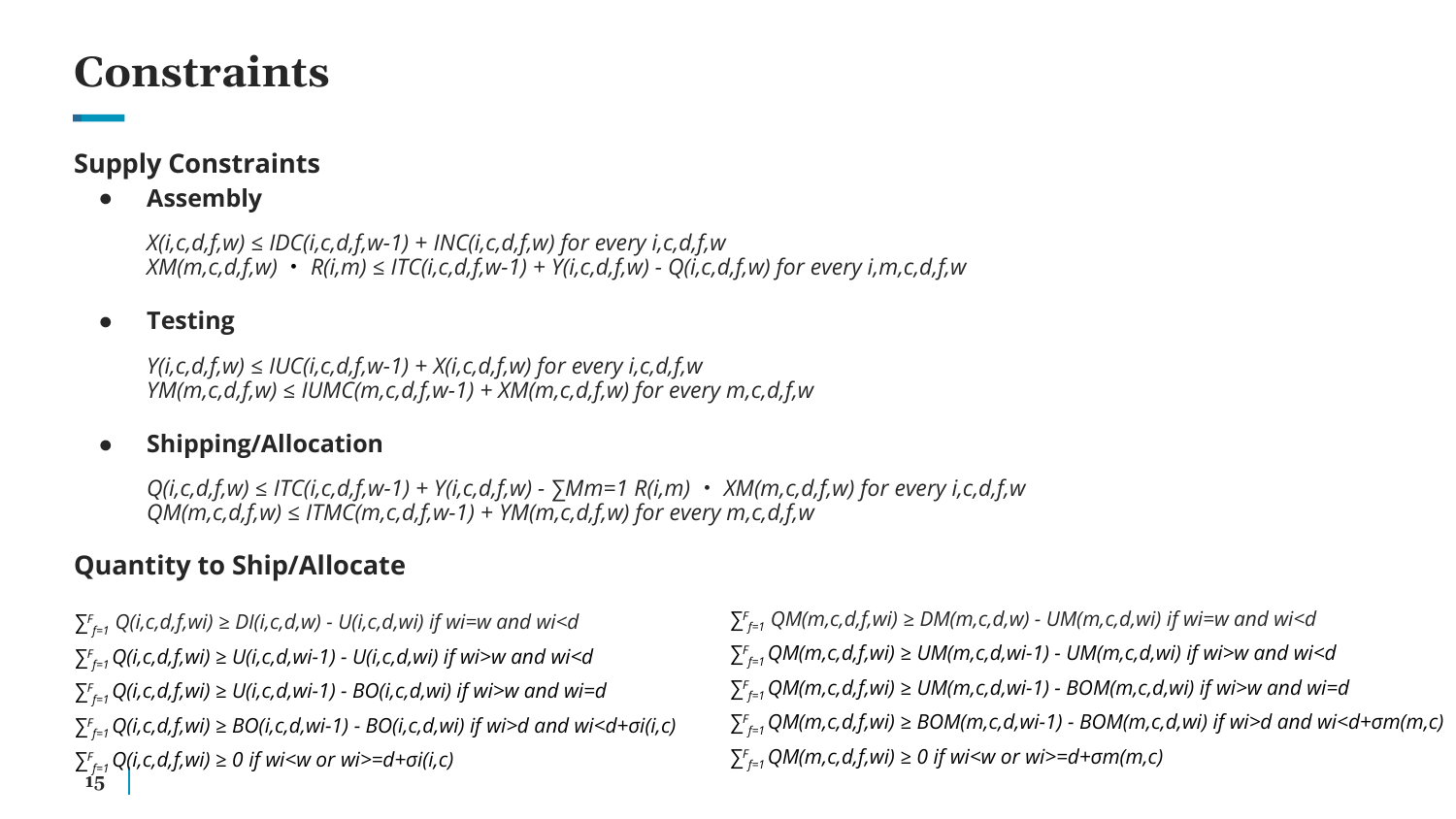

# Constraints
Supply Constraints
Assembly
X(i,c,d,f,w) ≤ IDC(i,c,d,f,w-1) + INC(i,c,d,f,w) for every i,c,d,f,w
XM(m,c,d,f,w)・R(i,m) ≤ ITC(i,c,d,f,w-1) + Y(i,c,d,f,w) - Q(i,c,d,f,w) for every i,m,c,d,f,w

Testing

Y(i,c,d,f,w) ≤ IUC(i,c,d,f,w-1) + X(i,c,d,f,w) for every i,c,d,f,w
YM(m,c,d,f,w) ≤ IUMC(m,c,d,f,w-1) + XM(m,c,d,f,w) for every m,c,d,f,w

Shipping/Allocation
Q(i,c,d,f,w) ≤ ITC(i,c,d,f,w-1) + Y(i,c,d,f,w) - ∑Mm=1 R(i,m)・XM(m,c,d,f,w) for every i,c,d,f,w
QM(m,c,d,f,w) ≤ ITMC(m,c,d,f,w-1) + YM(m,c,d,f,w) for every m,c,d,f,w

Quantity to Ship/Allocate
∑Ff=1 Q(i,c,d,f,wi) ≥ DI(i,c,d,w) - U(i,c,d,wi) if wi=w and wi<d
∑Ff=1 Q(i,c,d,f,wi) ≥ U(i,c,d,wi-1) - U(i,c,d,wi) if wi>w and wi<d
∑Ff=1 Q(i,c,d,f,wi) ≥ U(i,c,d,wi-1) - BO(i,c,d,wi) if wi>w and wi=d
∑Ff=1 Q(i,c,d,f,wi) ≥ BO(i,c,d,wi-1) - BO(i,c,d,wi) if wi>d and wi<d+σi(i,c)
∑Ff=1 Q(i,c,d,f,wi) ≥ 0 if wi<w or wi>=d+σi(i,c)

∑Ff=1 QM(m,c,d,f,wi) ≥ DM(m,c,d,w) - UM(m,c,d,wi) if wi=w and wi<d
∑Ff=1 QM(m,c,d,f,wi) ≥ UM(m,c,d,wi-1) - UM(m,c,d,wi) if wi>w and wi<d
∑Ff=1 QM(m,c,d,f,wi) ≥ UM(m,c,d,wi-1) - BOM(m,c,d,wi) if wi>w and wi=d
∑Ff=1 QM(m,c,d,f,wi) ≥ BOM(m,c,d,wi-1) - BOM(m,c,d,wi) if wi>d and wi<d+σm(m,c)
∑Ff=1 QM(m,c,d,f,wi) ≥ 0 if wi<w or wi>=d+σm(m,c)
15